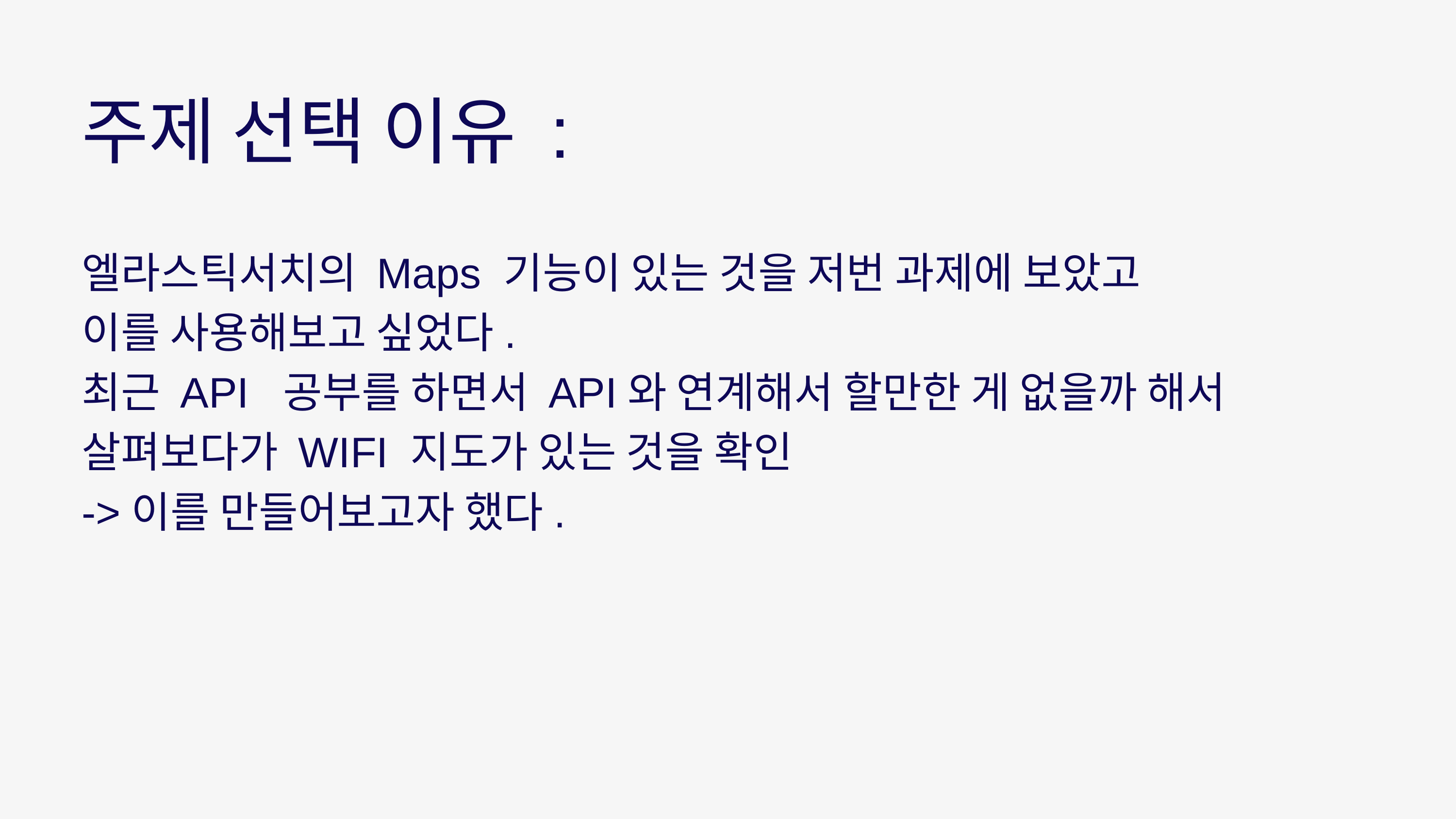

주제 선택 이유 :
엘라스틱서치의 Maps 기능이 있는 것을 저번 과제에 보았고
이를 사용해보고 싶었다.
최근 API  공부를 하면서 API와 연계해서 할만한 게 없을까 해서 살펴보다가 WIFI 지도가 있는 것을 확인
->이를 만들어보고자 했다.